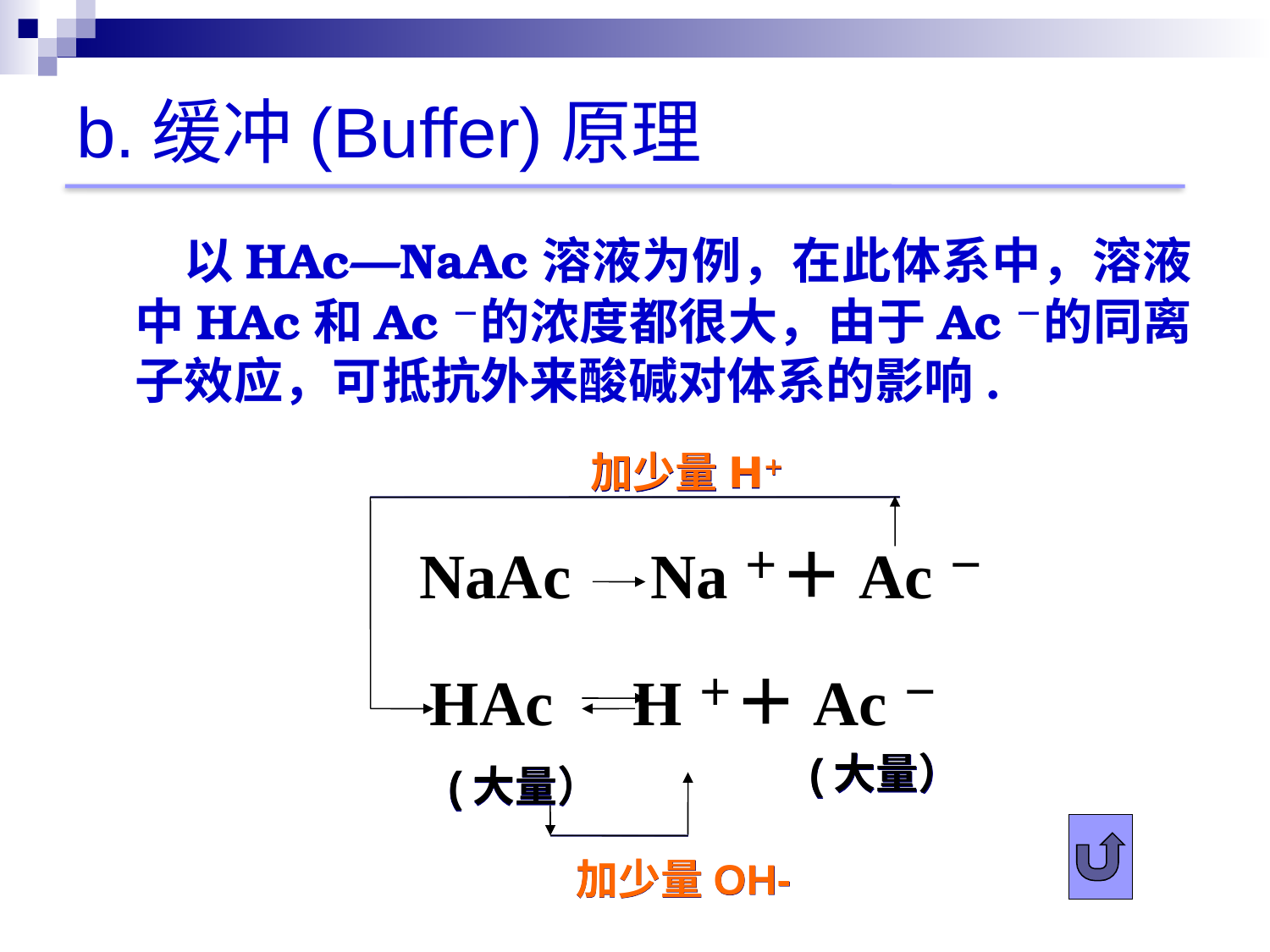

b.缓冲(Buffer)原理

      以HAc—NaAc溶液为例，在此体系中，溶液中HAc和Ac－的浓度都很大，由于Ac－的同离子效应，可抵抗外来酸碱对体系的影响.
加少量H+

NaAc     Na＋＋Ac－

HAc     H＋＋Ac－

(大量）
(大量）

加少量OH-